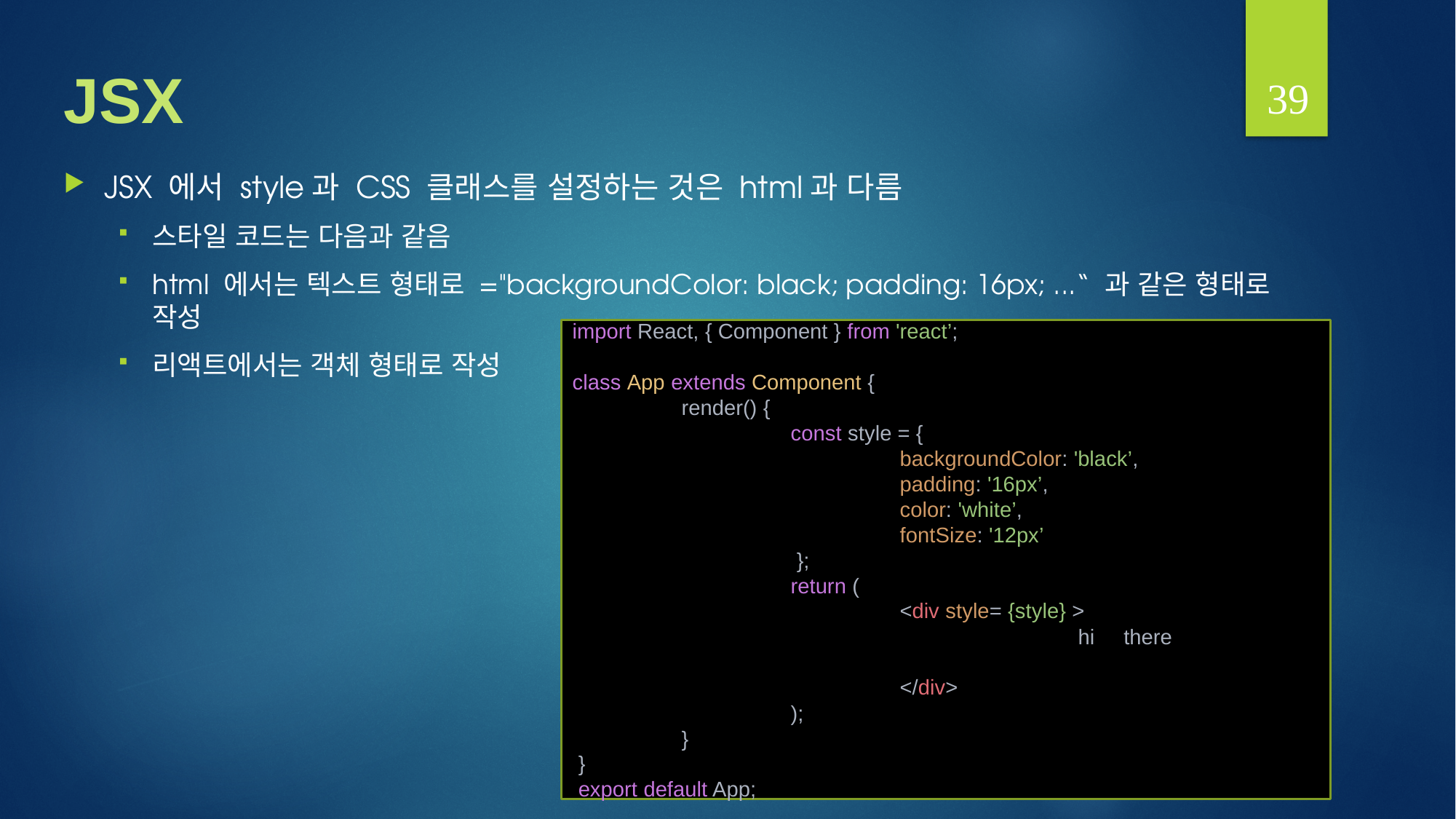

39
# JSX
JSX 에서 style과 CSS 클래스를 설정하는 것은 html과 다름
스타일 코드는 다음과 같음
html 에서는 텍스트 형태로 ="backgroundColor: black; padding: 16px; ...“ 과 같은 형태로 작성
리액트에서는 객체 형태로 작성
import React, { Component } from 'react’;

class App extends Component {
	render() {
		const style = {
			backgroundColor: 'black’,
			padding: '16px’,
			color: 'white’,
			fontSize: '12px’
		 };
		return (
			<div style= {style} >
   				hi there
			</div>
		);
	}
 }
 export default App;